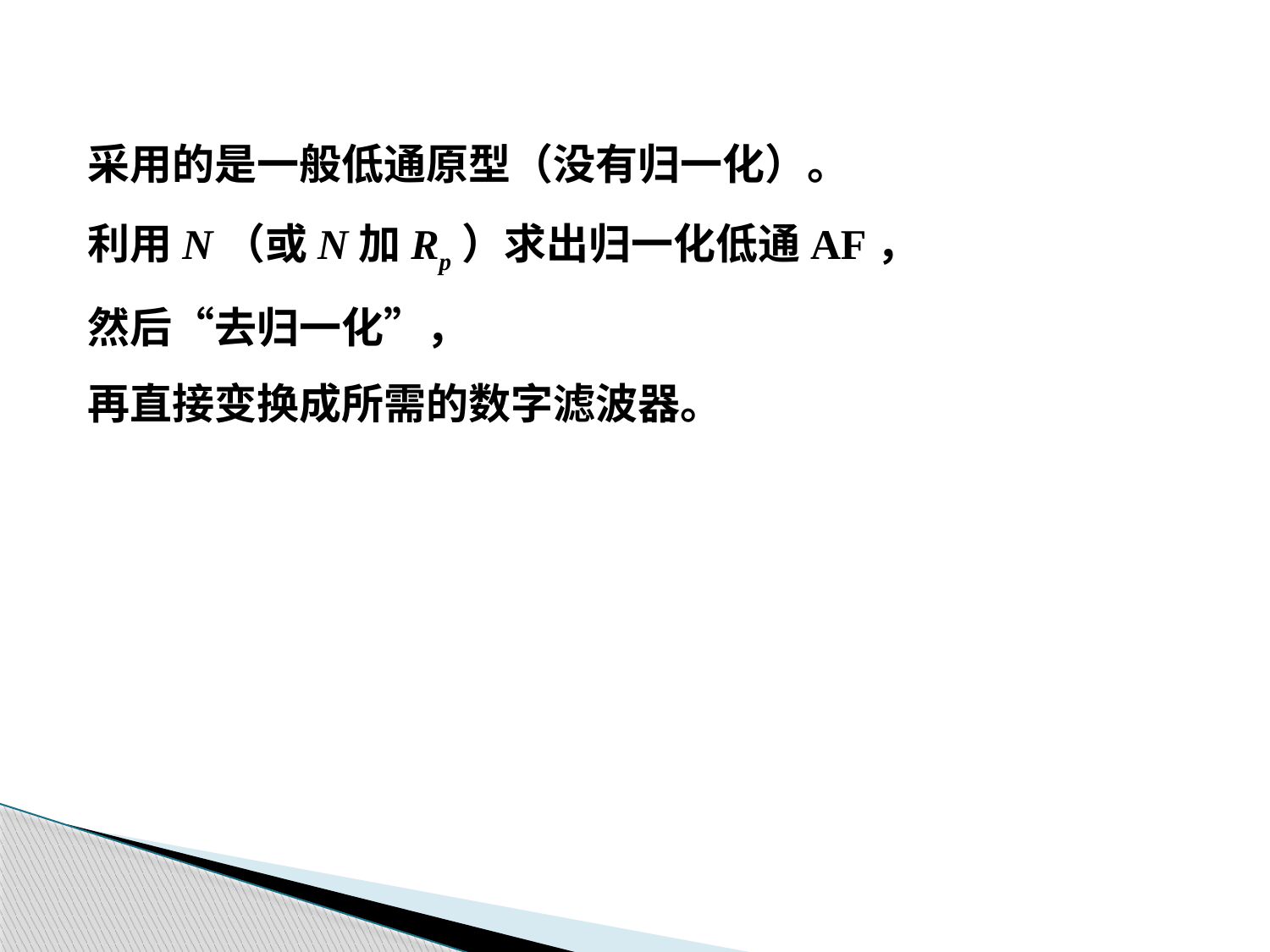

采用的是一般低通原型（没有归一化）。
利用N（或N加Rp）求出归一化低通AF，
然后“去归一化”，
再直接变换成所需的数字滤波器。